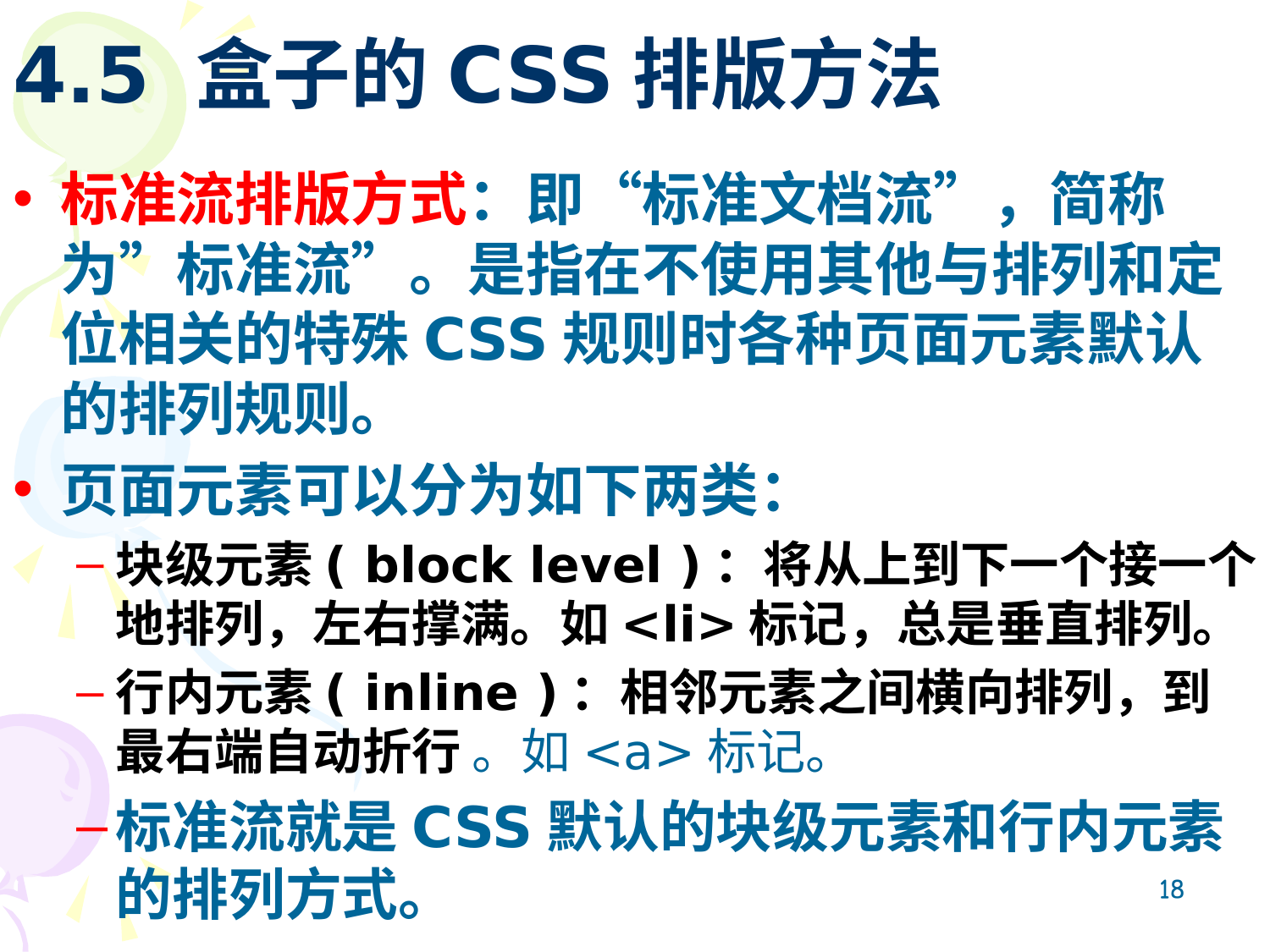

4.5 盒子的CSS排版方法
# 标准流排版方式：即“标准文档流”，简称为”标准流”。是指在不使用其他与排列和定位相关的特殊CSS规则时各种页面元素默认的排列规则。
页面元素可以分为如下两类：
块级元素( block level )：将从上到下一个接一个地排列，左右撑满。如<li>标记，总是垂直排列。
行内元素( inline )：相邻元素之间横向排列，到最右端自动折行 。如<a>标记。
标准流就是CSS默认的块级元素和行内元素的排列方式。
18